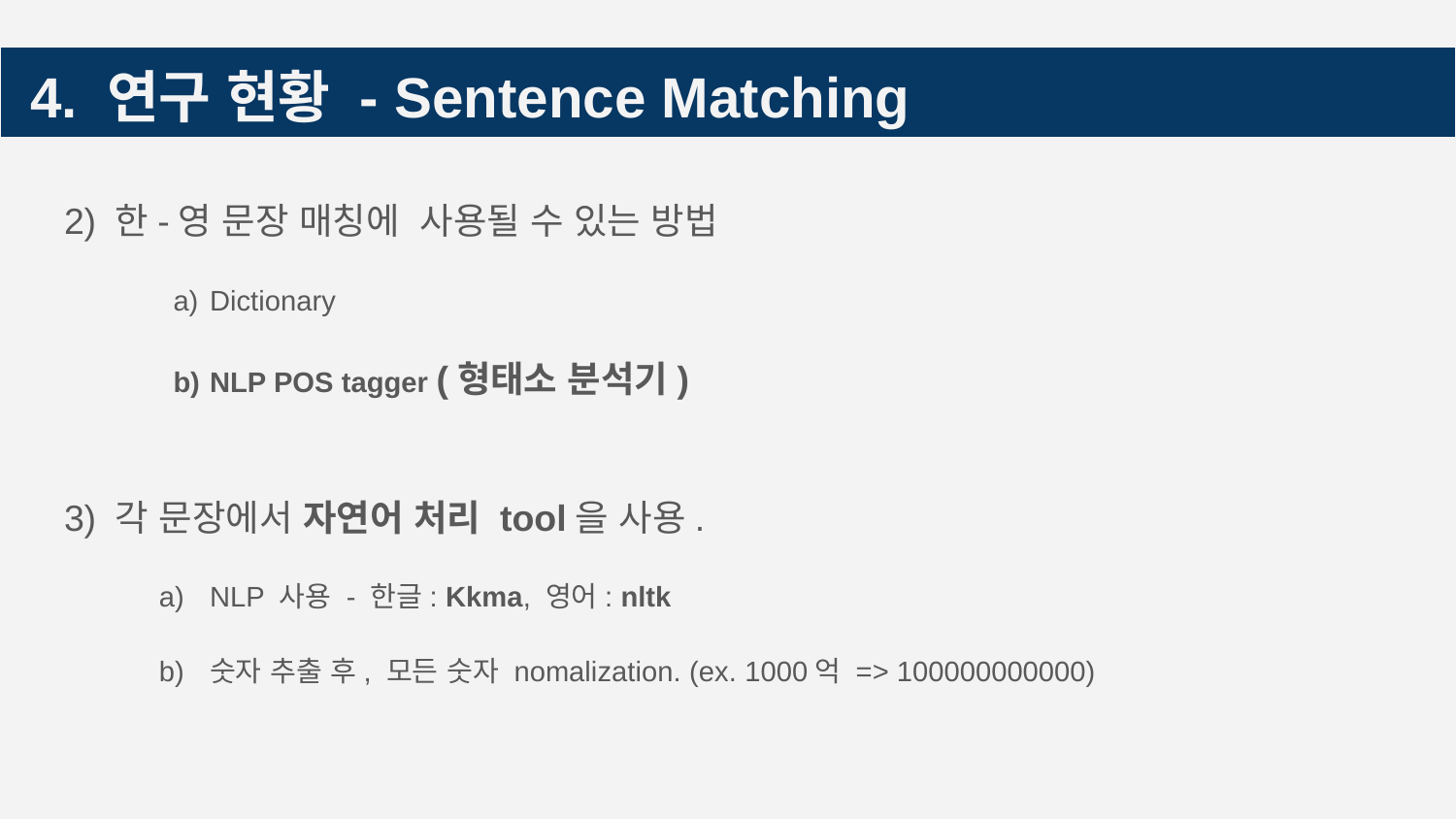

# 4. 연구 현황 - Sentence Matching
2) 한-영 문장 매칭에  사용될 수 있는 방법
Dictionary
NLP POS tagger (형태소 분석기)

3) 각 문장에서 자연어 처리 tool을 사용.
NLP 사용 - 한글: Kkma, 영어: nltk
숫자 추출 후, 모든 숫자 nomalization. (ex. 1000억 => 100000000000)